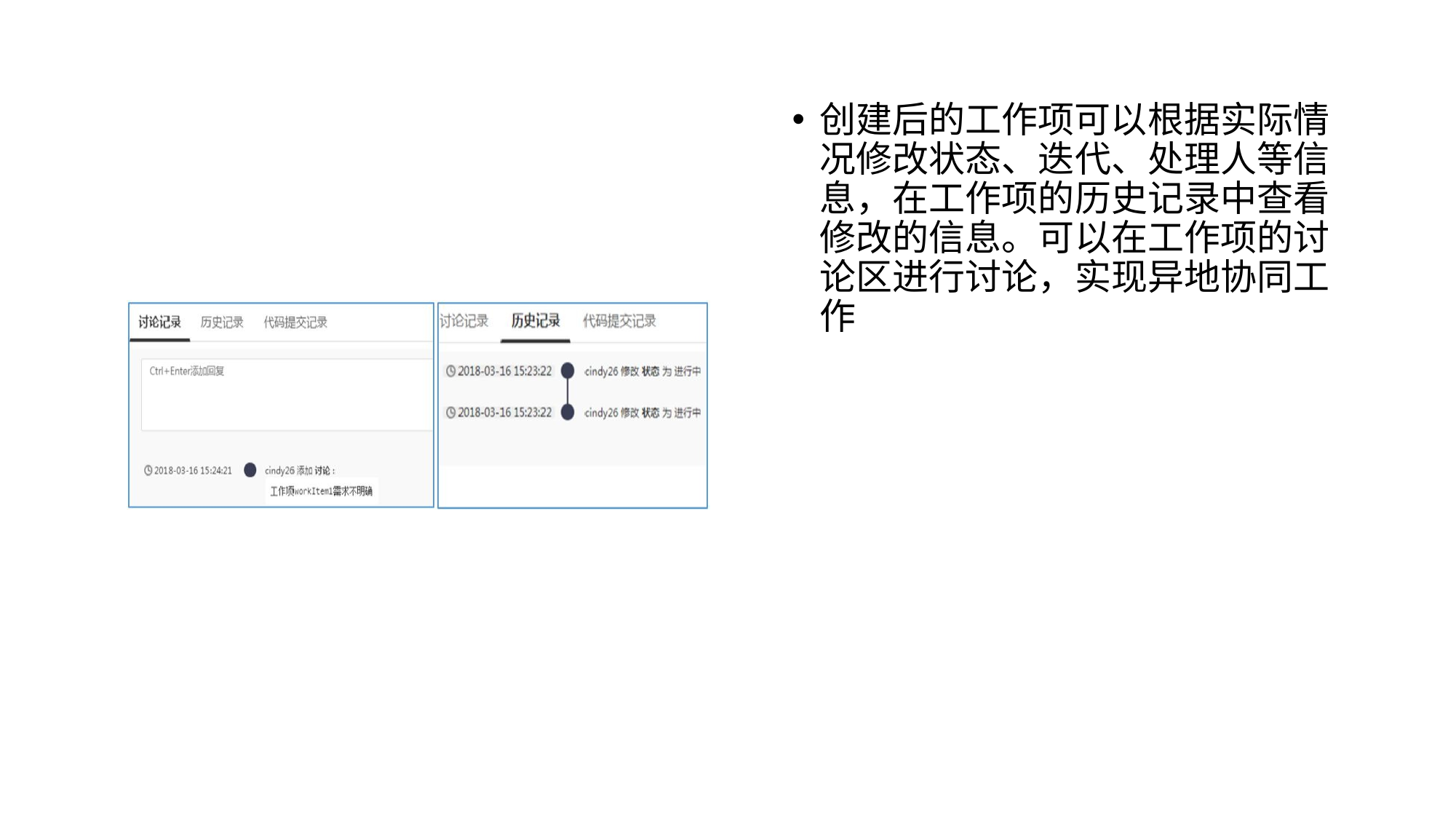

创建后的工作项可以根据实际情 况修改状态、迭代、处理人等信 息，在工作项的历史记录中查看 修改的信息。可以在工作项的讨 论区进行讨论，实现异地协同工 作